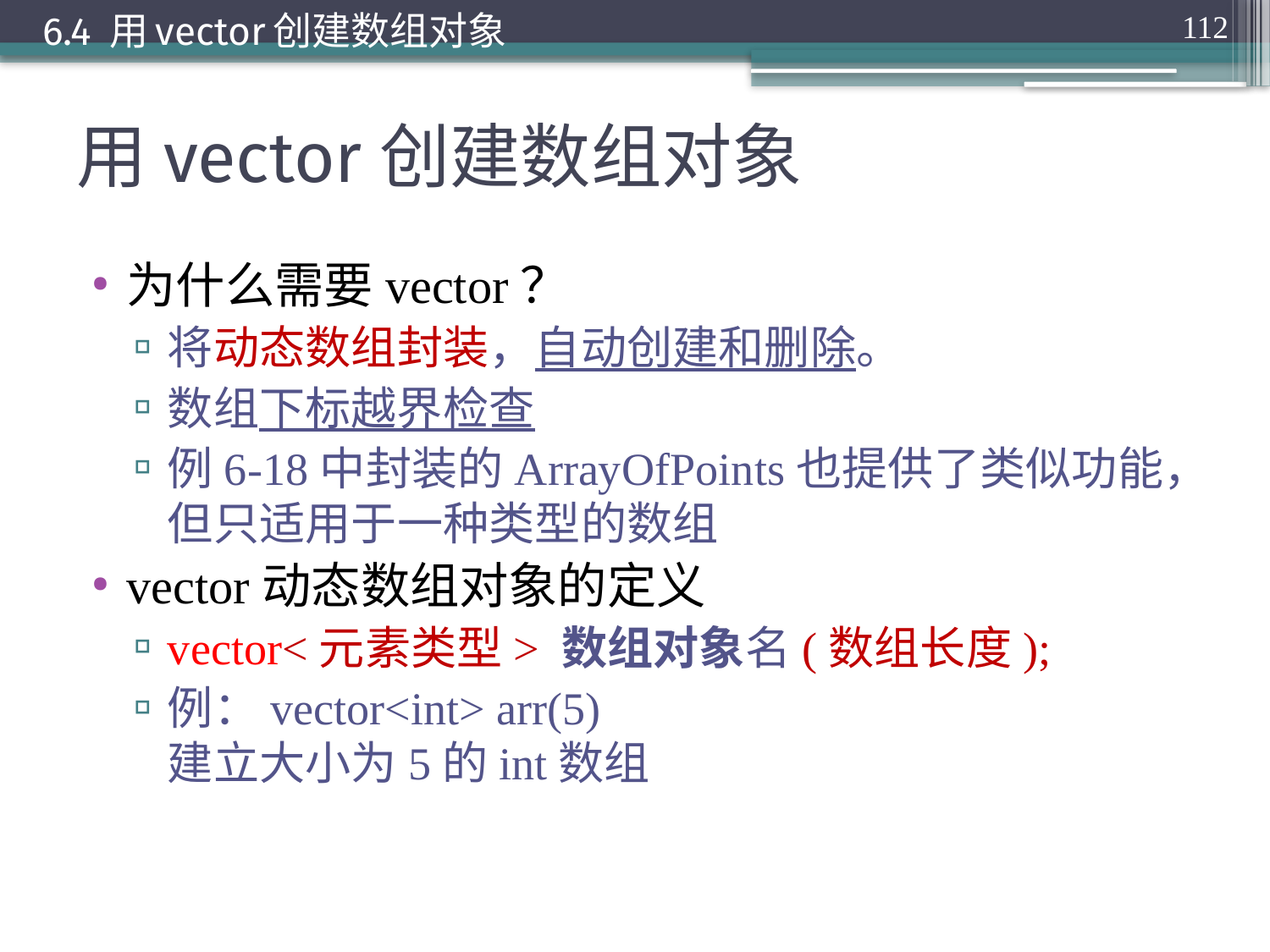

6.4 用vector创建数组对象
112
# 用vector创建数组对象
为什么需要vector？
将动态数组封装，自动创建和删除。
数组下标越界检查
例6-18中封装的ArrayOfPoints也提供了类似功能，但只适用于一种类型的数组
vector动态数组对象的定义
vector<元素类型> 数组对象名(数组长度);
例：vector<int> arr(5)
建立大小为5的int数组